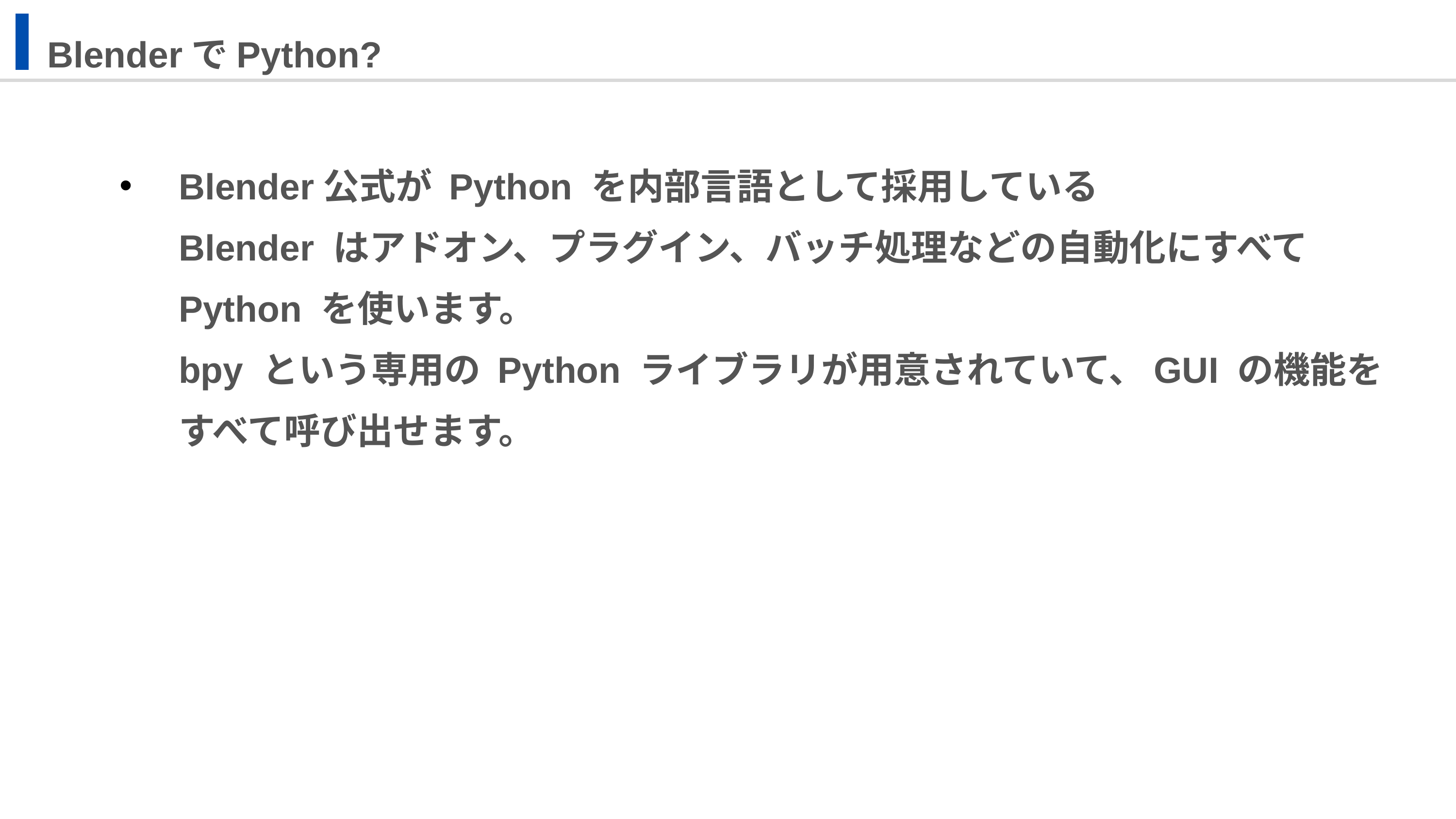

BlenderでPython?
Blender公式が Python を内部言語として採用している
Blender はアドオン、プラグイン、バッチ処理などの自動化にすべて Python を使います。
bpy という専用の Python ライブラリが用意されていて、GUI の機能をすべて呼び出せます。